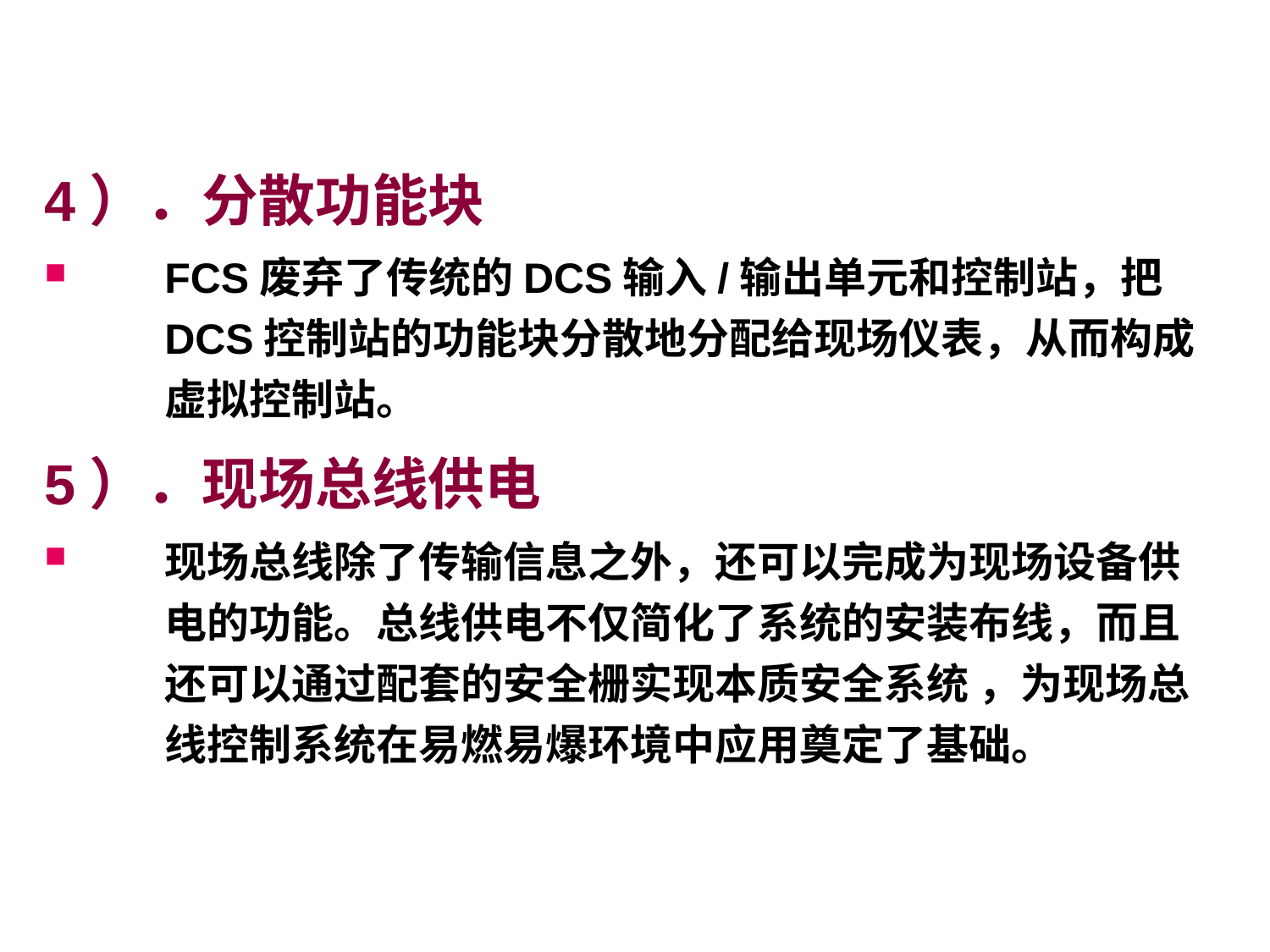

4）．分散功能块
FCS废弃了传统的DCS输入/输出单元和控制站，把DCS控制站的功能块分散地分配给现场仪表，从而构成虚拟控制站。
5）．现场总线供电
现场总线除了传输信息之外，还可以完成为现场设备供电的功能。总线供电不仅简化了系统的安装布线，而且还可以通过配套的安全栅实现本质安全系统 ，为现场总线控制系统在易燃易爆环境中应用奠定了基础。